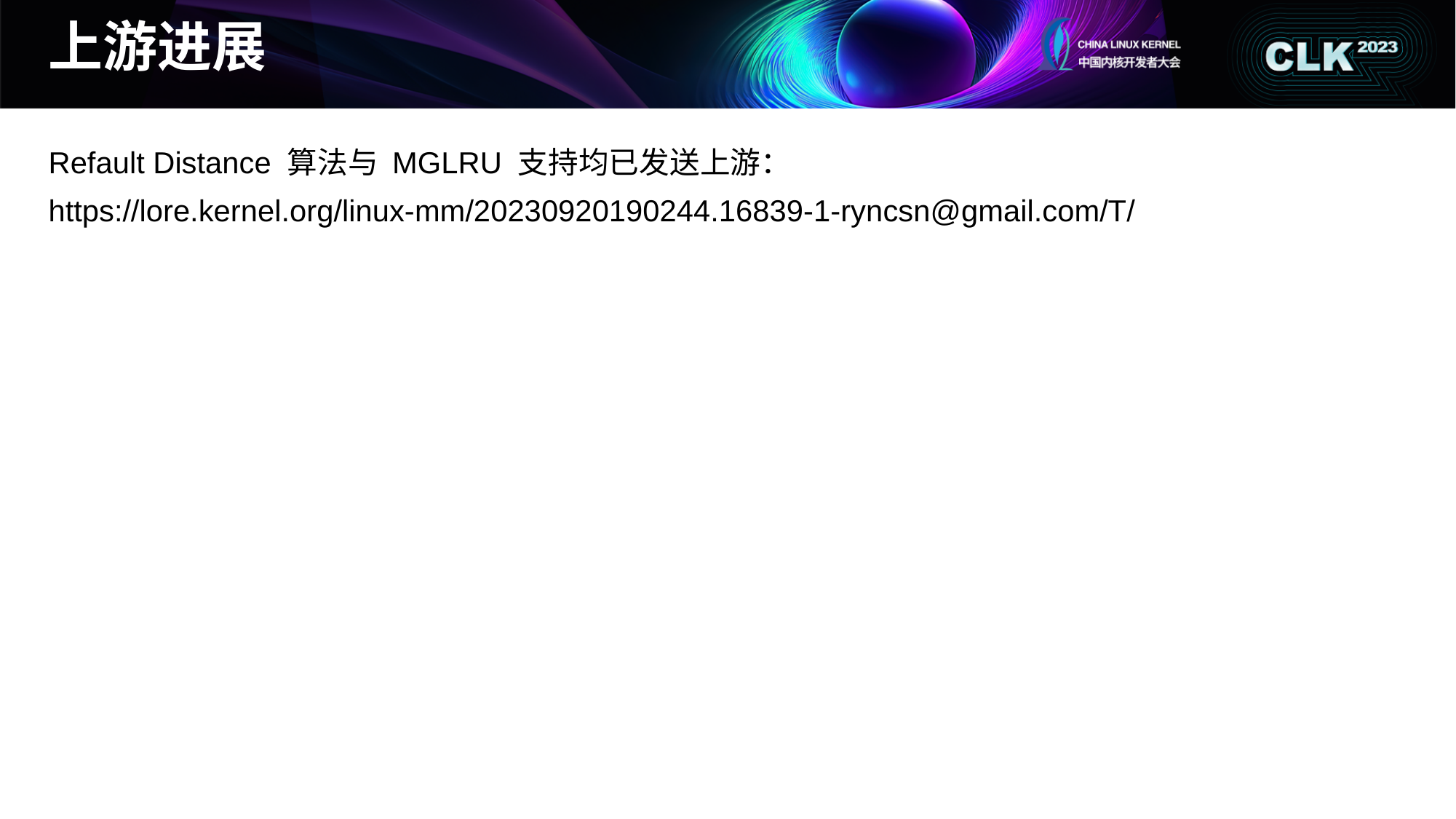

上游进展
Refault Distance 算法与 MGLRU 支持均已发送上游：
https://lore.kernel.org/linux-mm/20230920190244.16839-1-ryncsn@gmail.com/T/